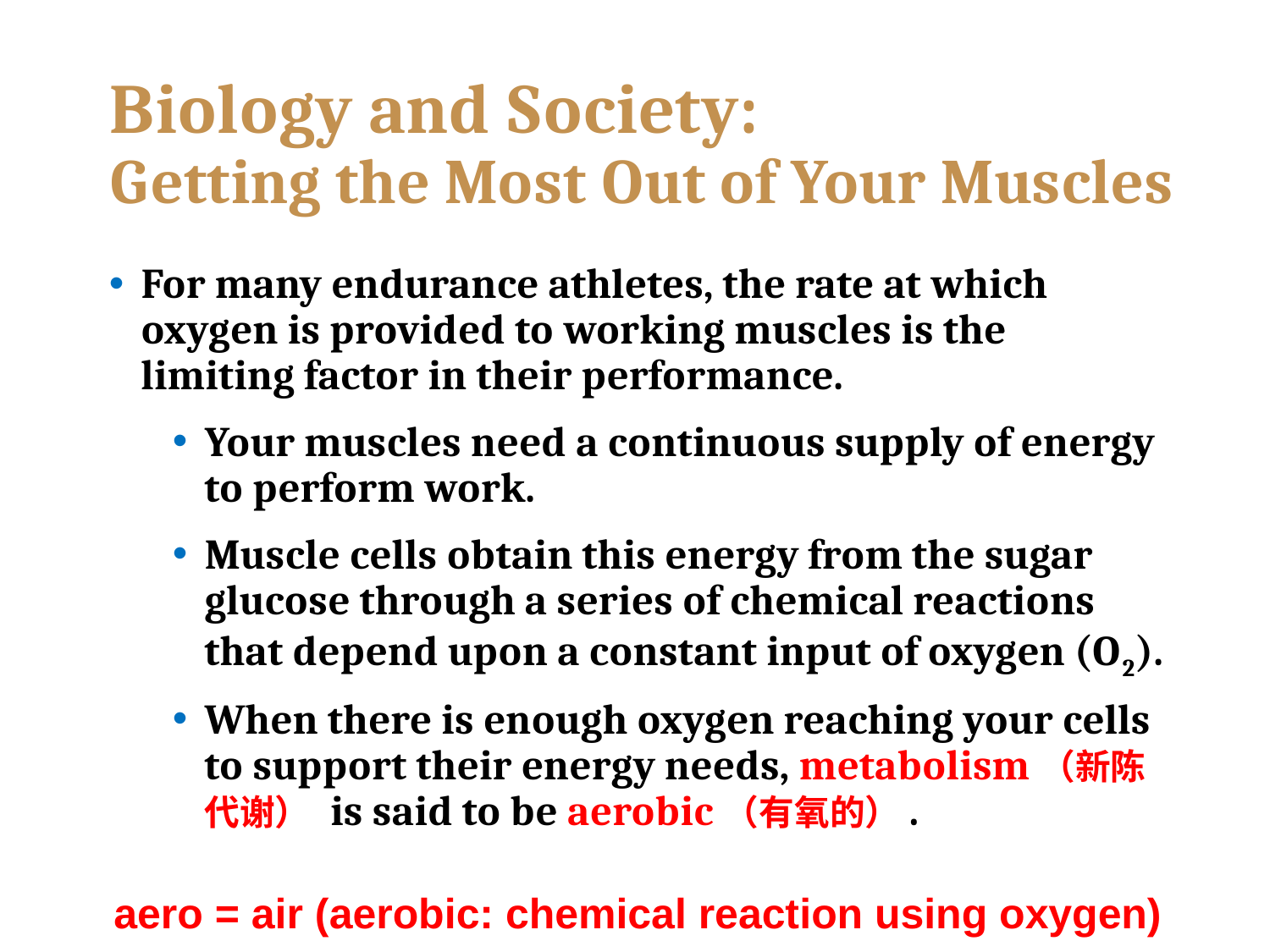

# Biology and Society: Getting the Most Out of Your Muscles
For many endurance athletes, the rate at which oxygen is provided to working muscles is the limiting factor in their performance.
Your muscles need a continuous supply of energy to perform work.
Muscle cells obtain this energy from the sugar glucose through a series of chemical reactions that depend upon a constant input of oxygen (O2).
When there is enough oxygen reaching your cells to support their energy needs, metabolism（新陈代谢） is said to be aerobic（有氧的）.
aero = air (aerobic: chemical reaction using oxygen)